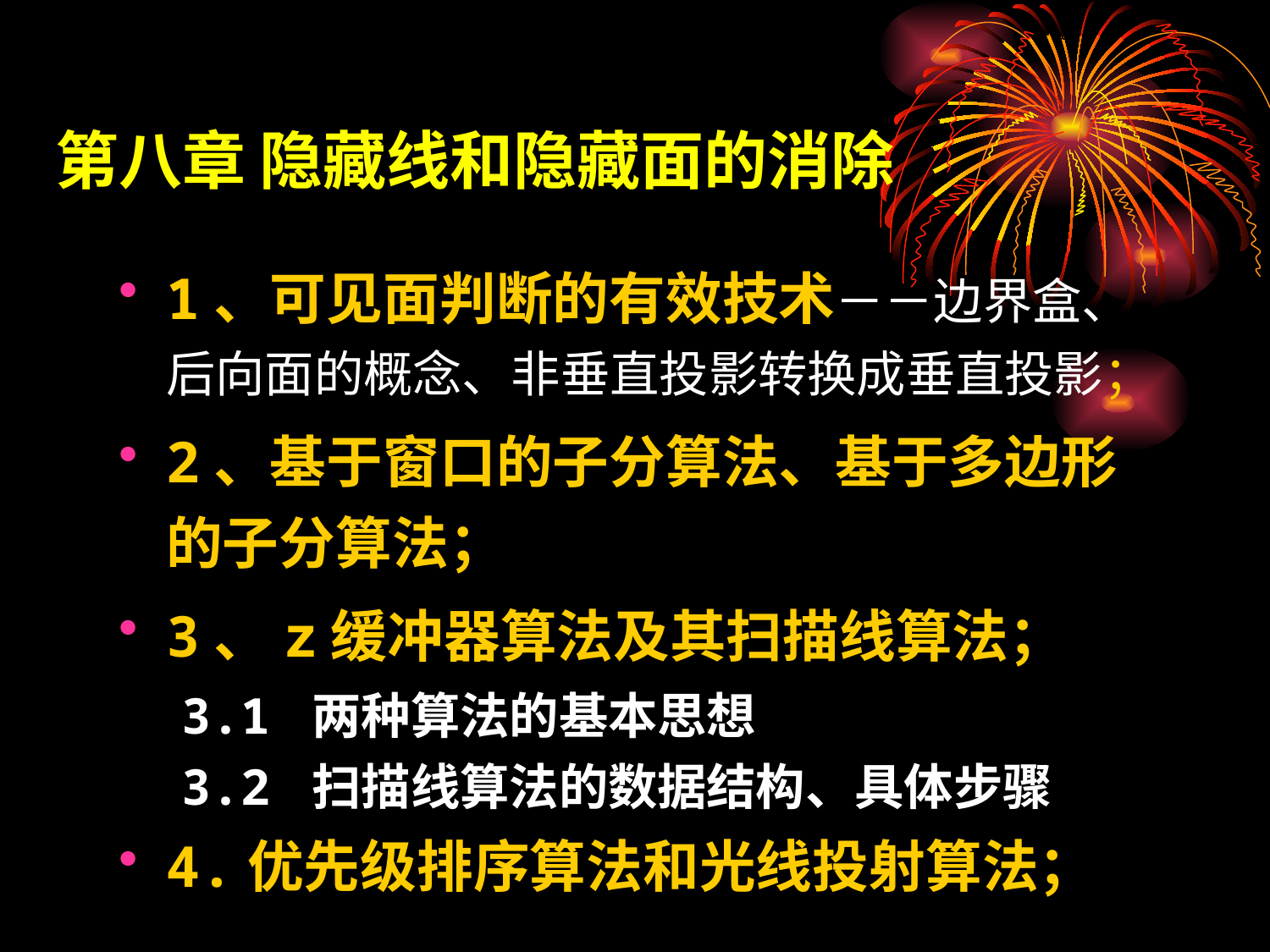

# 第八章 隐藏线和隐藏面的消除
1、可见面判断的有效技术－－边界盒、后向面的概念、非垂直投影转换成垂直投影；
2、基于窗口的子分算法、基于多边形的子分算法；
3、z缓冲器算法及其扫描线算法；

4.优先级排序算法和光线投射算法；
3.1 两种算法的基本思想
3.2 扫描线算法的数据结构、具体步骤